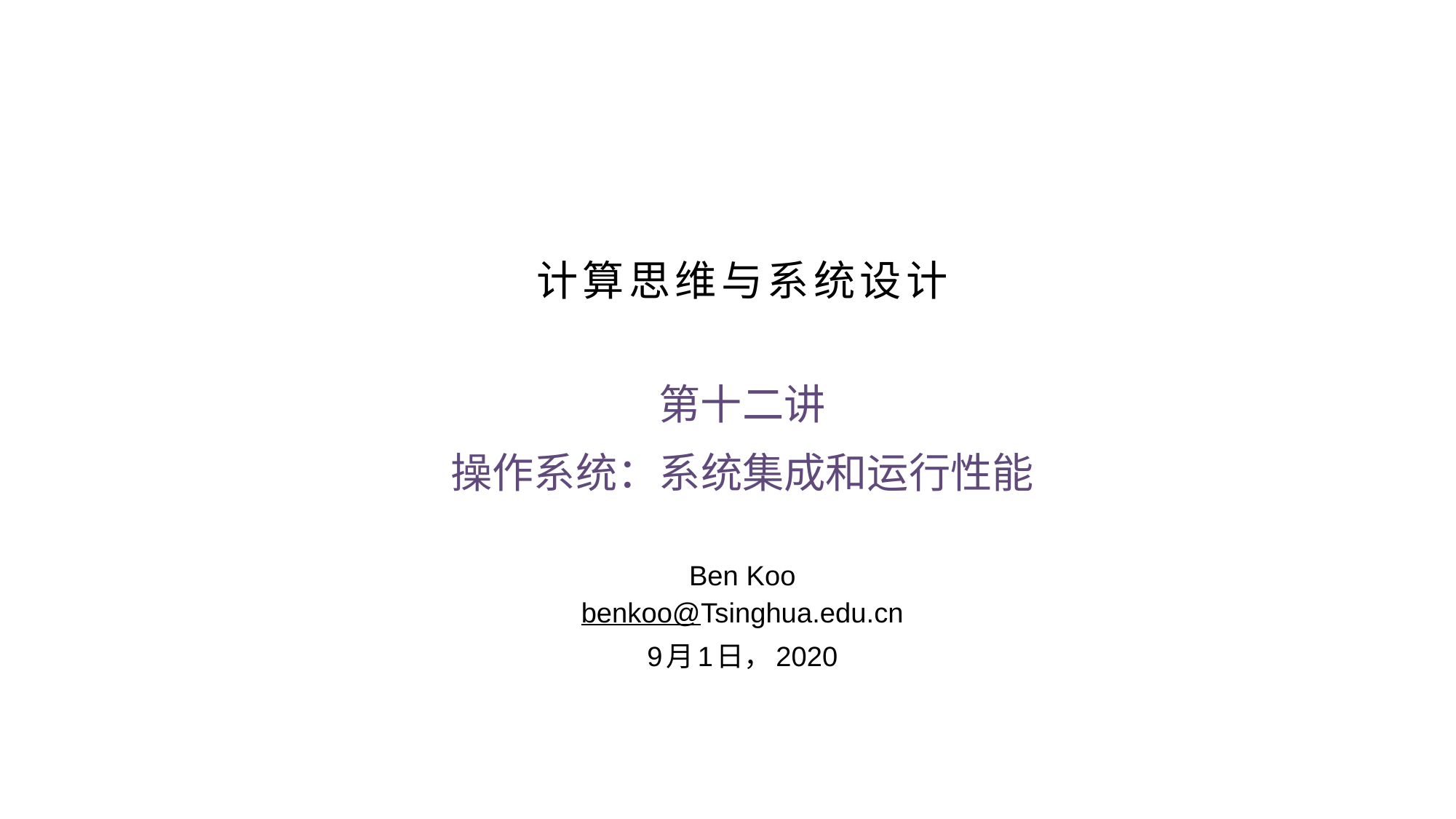

计算思维与系统设计

第十二讲
操作系统：系统集成和运行性能

Ben Koo
benkoo@Tsinghua.edu.cn
9月1日，2020